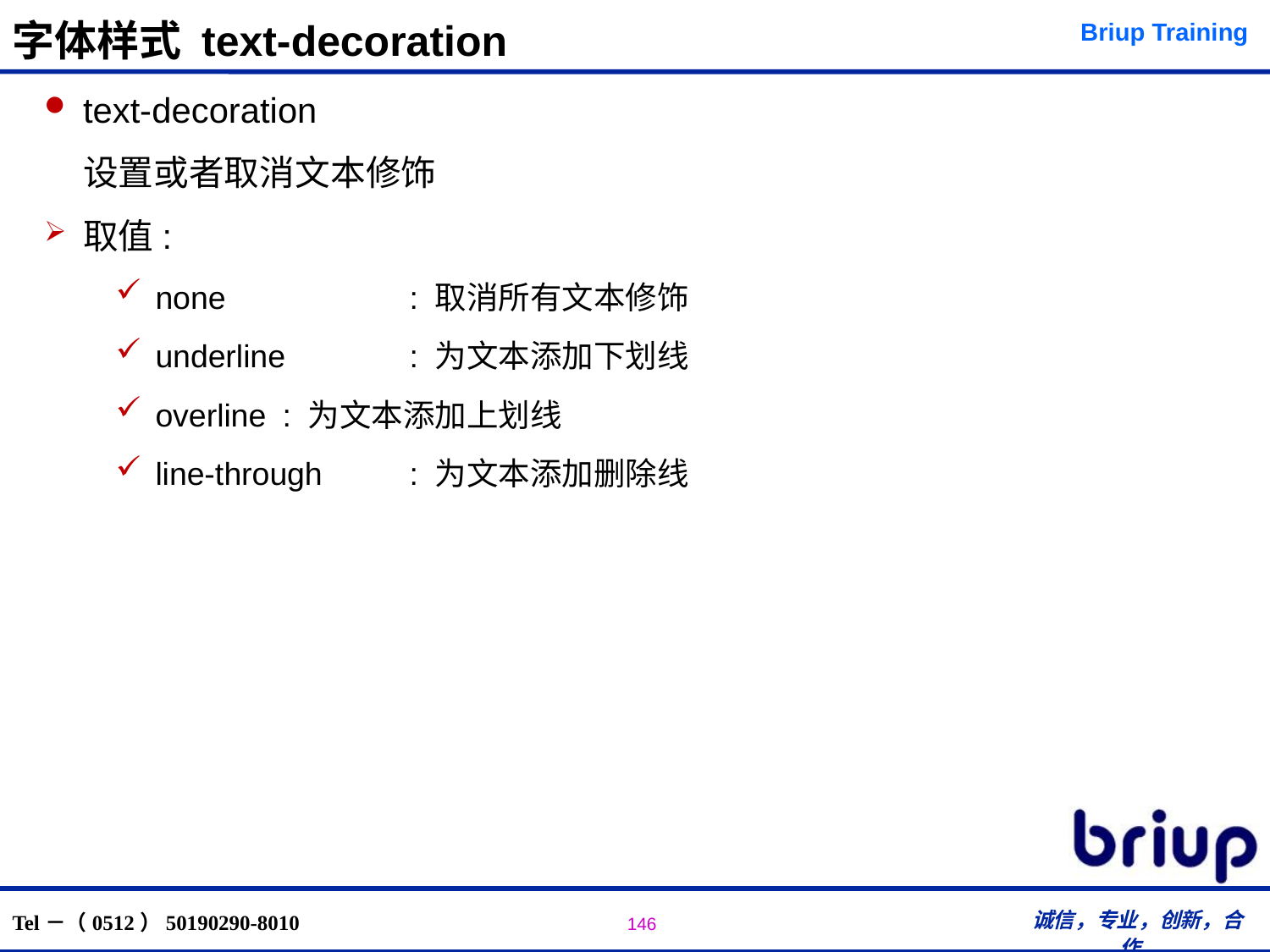

# 字体样式 text-decoration
text-decoration
	设置或者取消文本修饰
取值:
none	 	: 取消所有文本修饰
underline 	: 为文本添加下划线
overline 	: 为文本添加上划线
line-through	: 为文本添加删除线